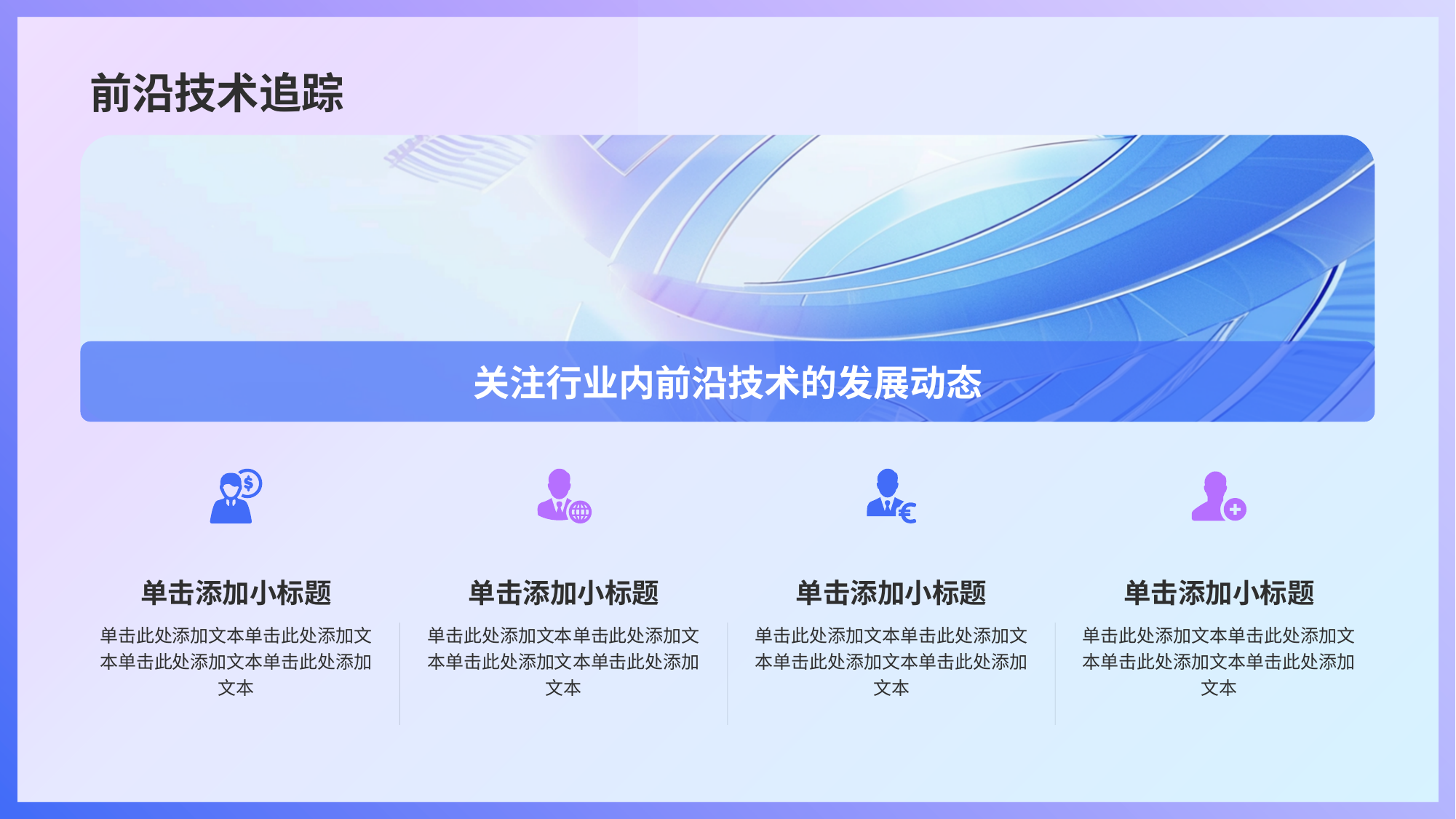

# 前沿技术追踪

关注行业内前沿技术的发展动态

单击添加小标题
单击此处添加文本单击此处添加文本单击此处添加文本单击此处添加文本

单击添加小标题
单击此处添加文本单击此处添加文本单击此处添加文本单击此处添加文本

单击添加小标题
单击此处添加文本单击此处添加文本单击此处添加文本单击此处添加文本

单击添加小标题
单击此处添加文本单击此处添加文本单击此处添加文本单击此处添加文本